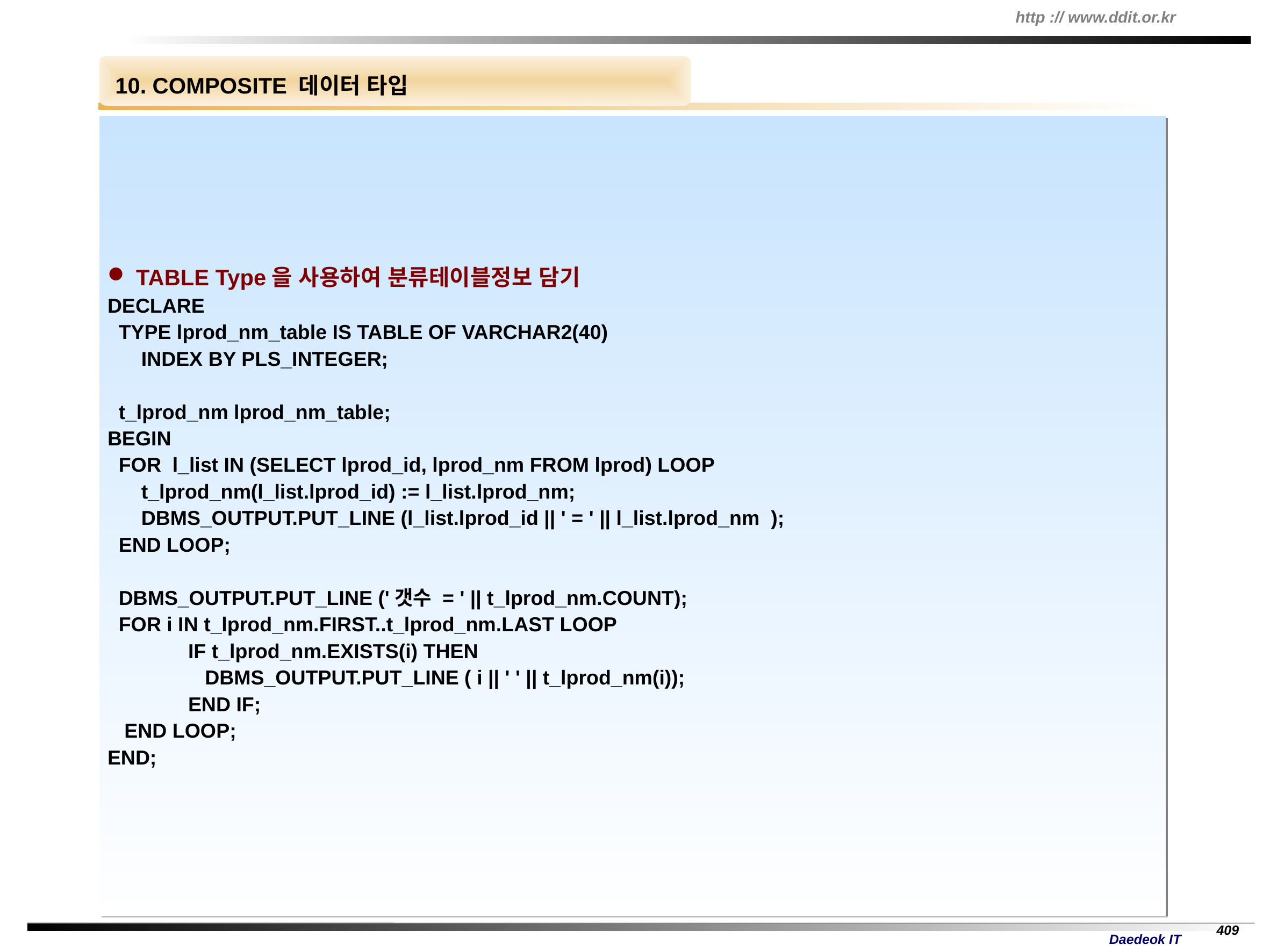

10. COMPOSITE 데이터 타입

 TABLE Type을 사용하여 분류테이블정보 담기
DECLARE
  TYPE lprod_nm_table IS TABLE OF VARCHAR2(40)
      INDEX BY PLS_INTEGER;

  t_lprod_nm lprod_nm_table;
BEGIN
  FOR  l_list IN (SELECT lprod_id, lprod_nm FROM lprod) LOOP
      t_lprod_nm(l_list.lprod_id) := l_list.lprod_nm;
      DBMS_OUTPUT.PUT_LINE (l_list.lprod_id || ' = ' || l_list.lprod_nm  );
  END LOOP;

  DBMS_OUTPUT.PUT_LINE ('갯수 = ' || t_lprod_nm.COUNT);
  FOR i IN t_lprod_nm.FIRST..t_lprod_nm.LAST LOOP
	IF t_lprod_nm.EXISTS(i) THEN
  	   DBMS_OUTPUT.PUT_LINE ( i || ' ' || t_lprod_nm(i));
	END IF;
   END LOOP;
END;